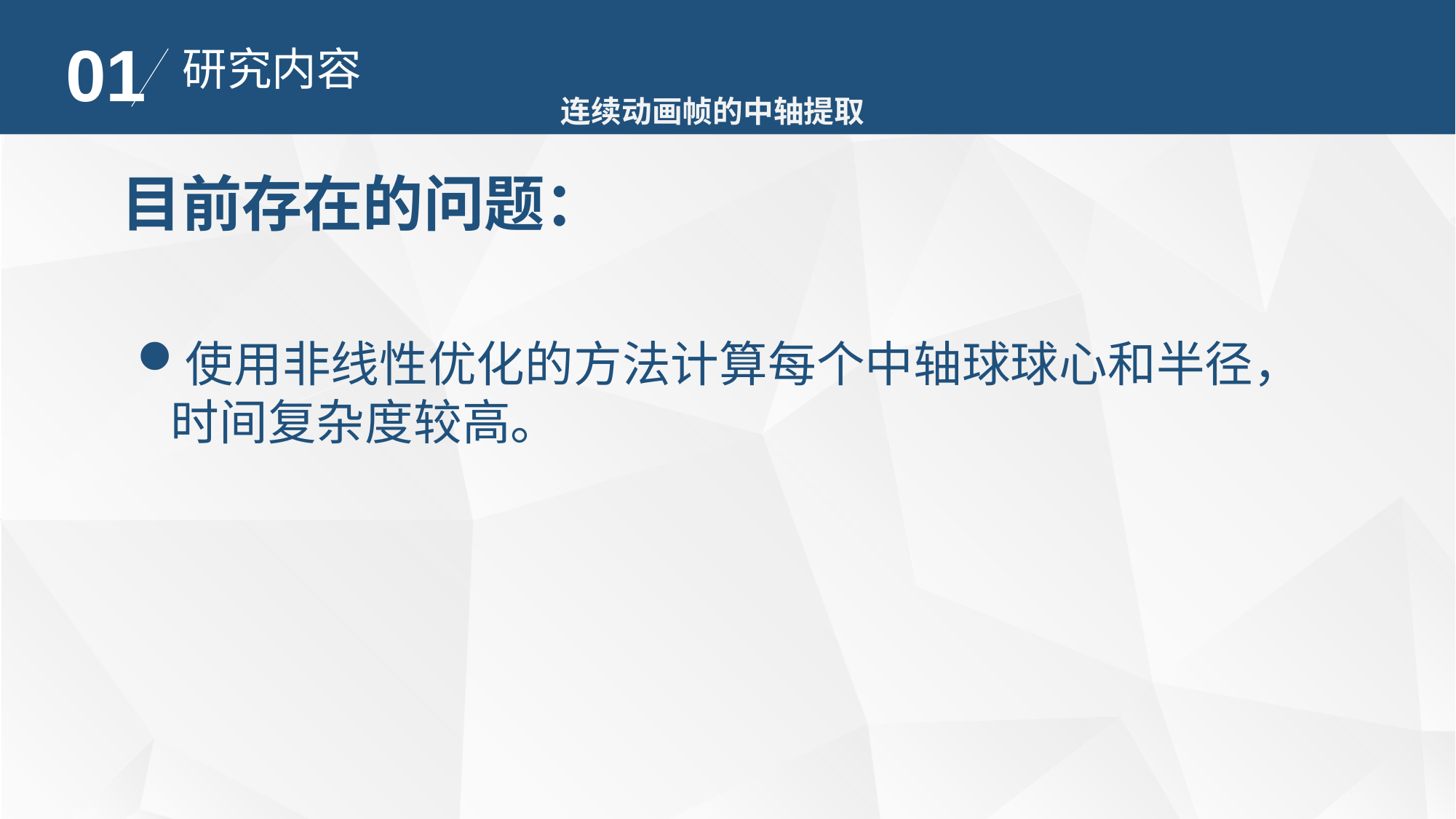

01
研究内容
连续动画帧的中轴提取
目前存在的问题：
使用非线性优化的方法计算每个中轴球球心和半径，时间复杂度较高。